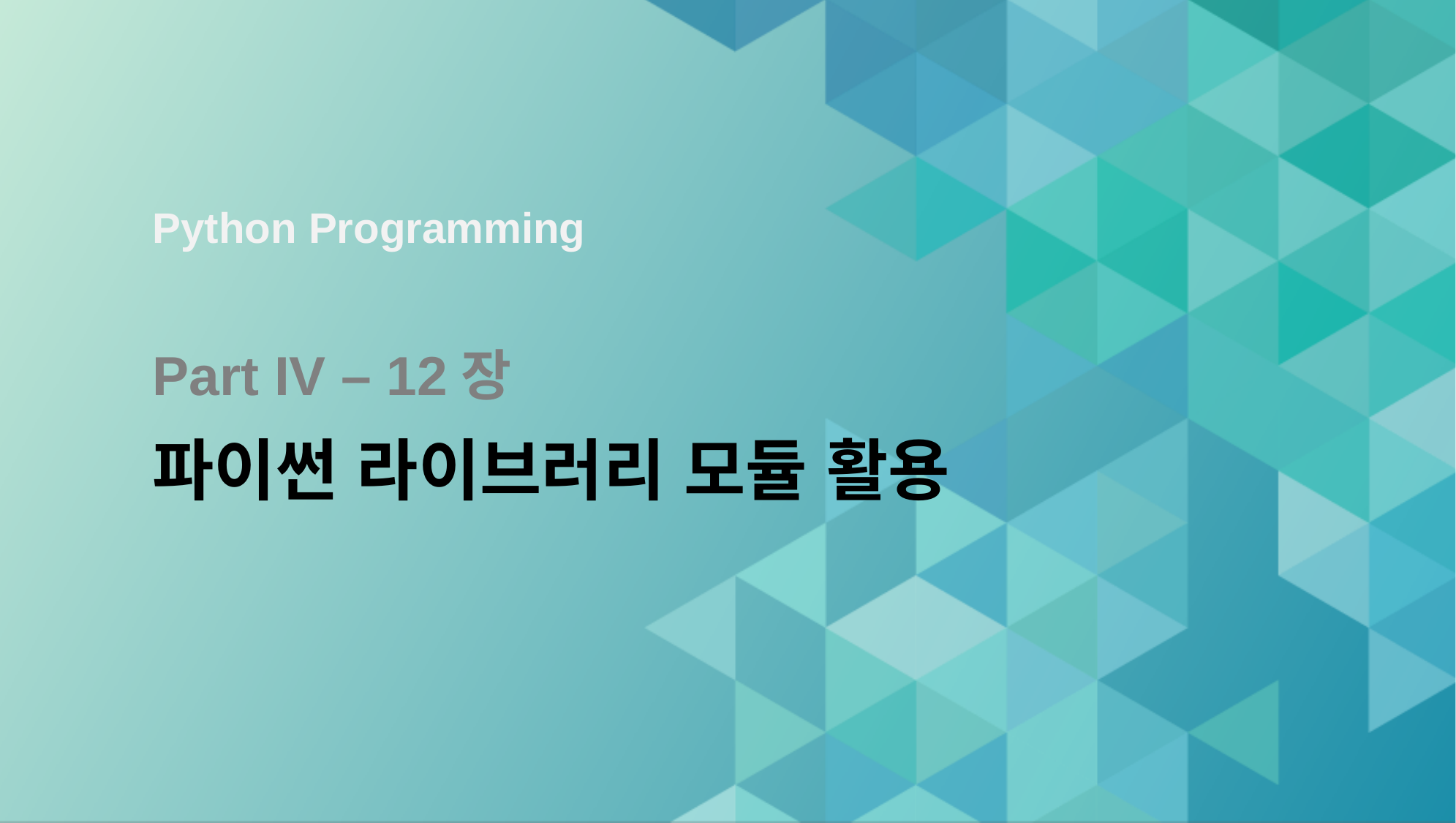

# Part IV – 12장 파이썬 라이브러리 모듈 활용